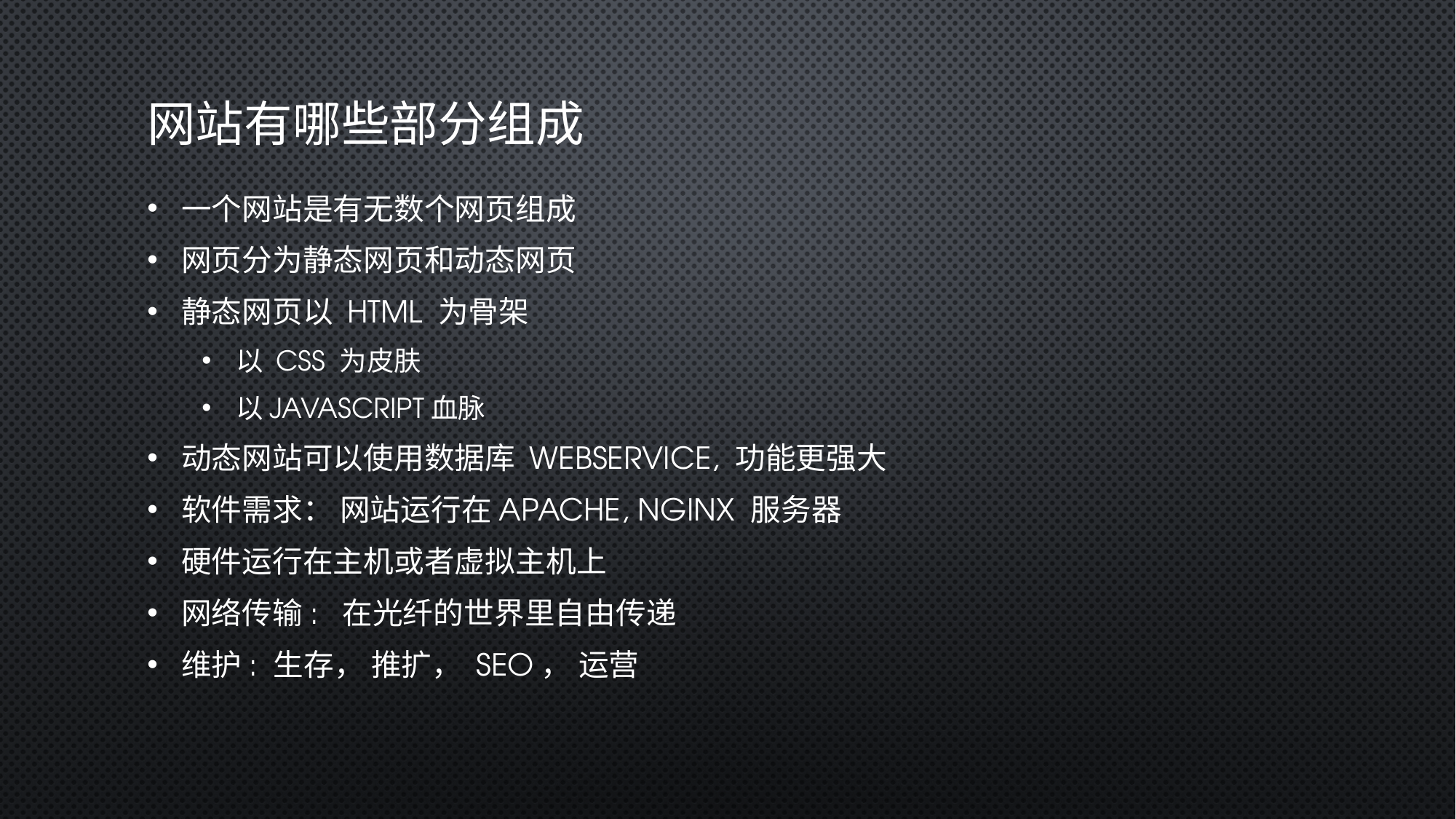

# 网站有哪些部分组成
一个网站是有无数个网页组成
网页分为静态网页和动态网页
静态网页以 HTML 为骨架
以 CSS 为皮肤
以JavaScript血脉
动态网站可以使用数据库 WebService, 功能更强大
软件需求： 网站运行在Apache, Nginx 服务器
硬件运行在主机或者虚拟主机上
网络传输:  在光纤的世界里自由传递
维护: 生存， 推扩， SEO， 运营